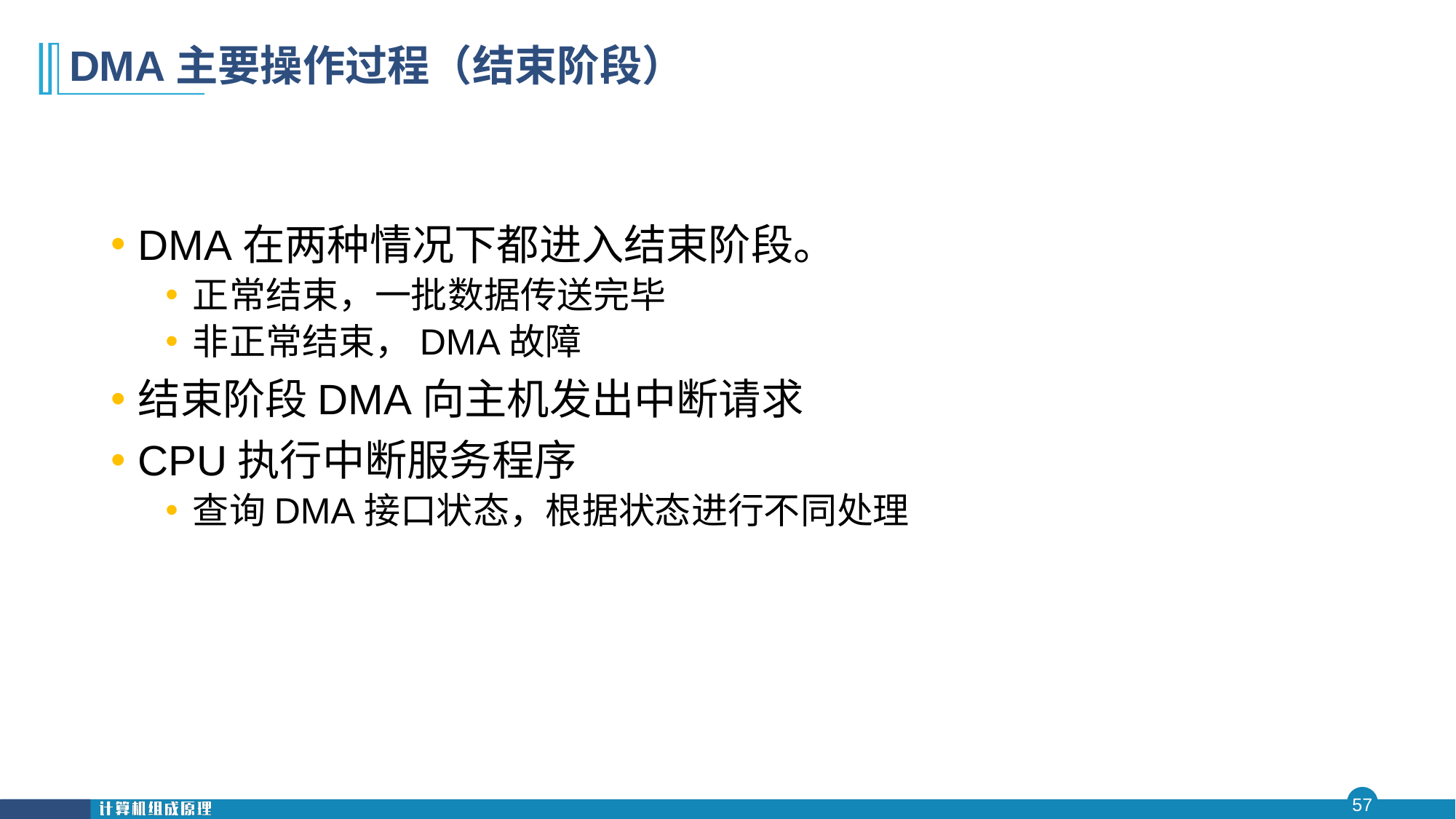

# DMA主要操作过程（结束阶段）
DMA在两种情况下都进入结束阶段。
正常结束，一批数据传送完毕
非正常结束，DMA故障
结束阶段DMA向主机发出中断请求
CPU执行中断服务程序
查询DMA接口状态，根据状态进行不同处理